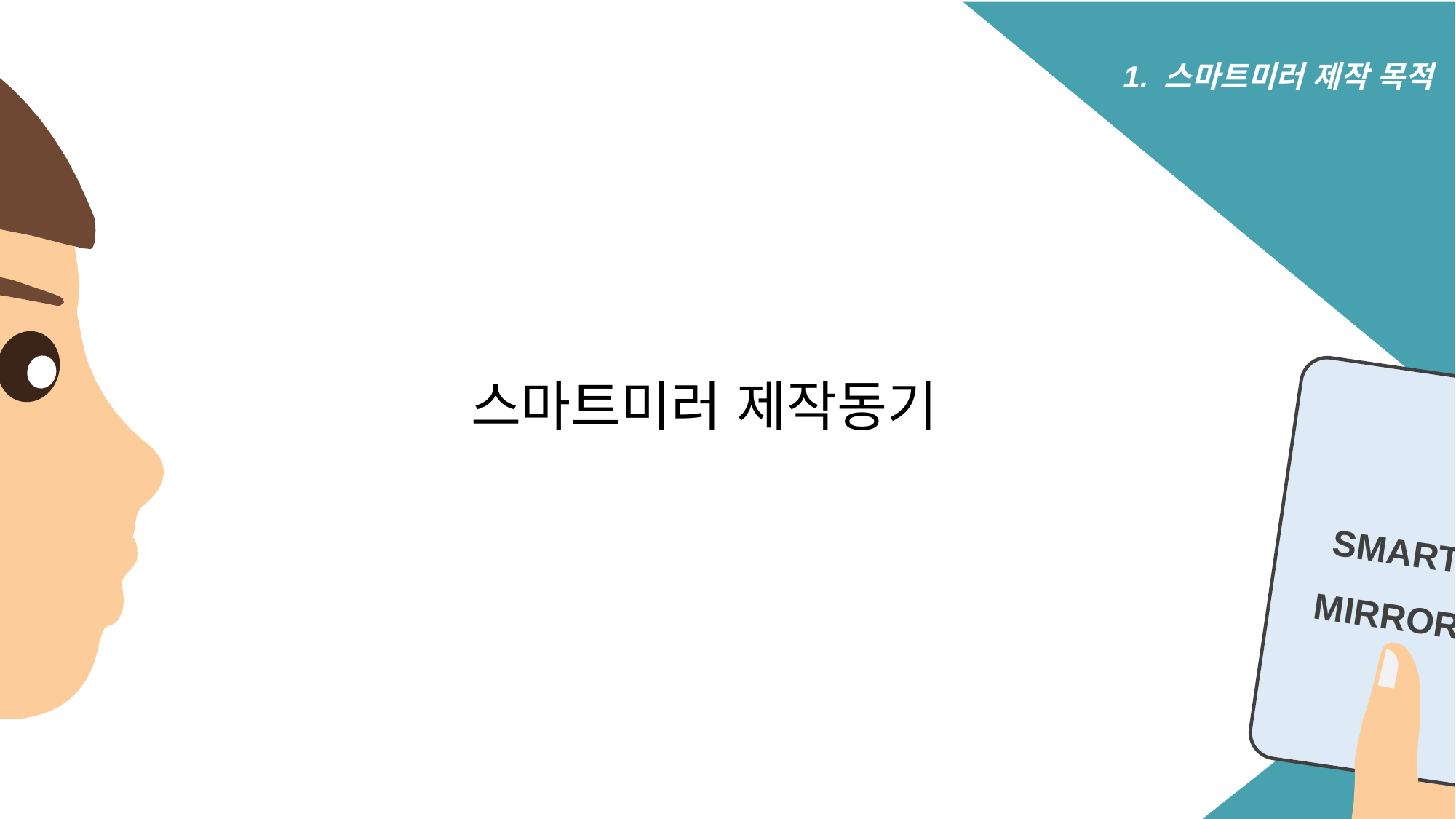

1. 스마트미러 제작 목적
스마트미러 제작동기
SMART
MIRROR